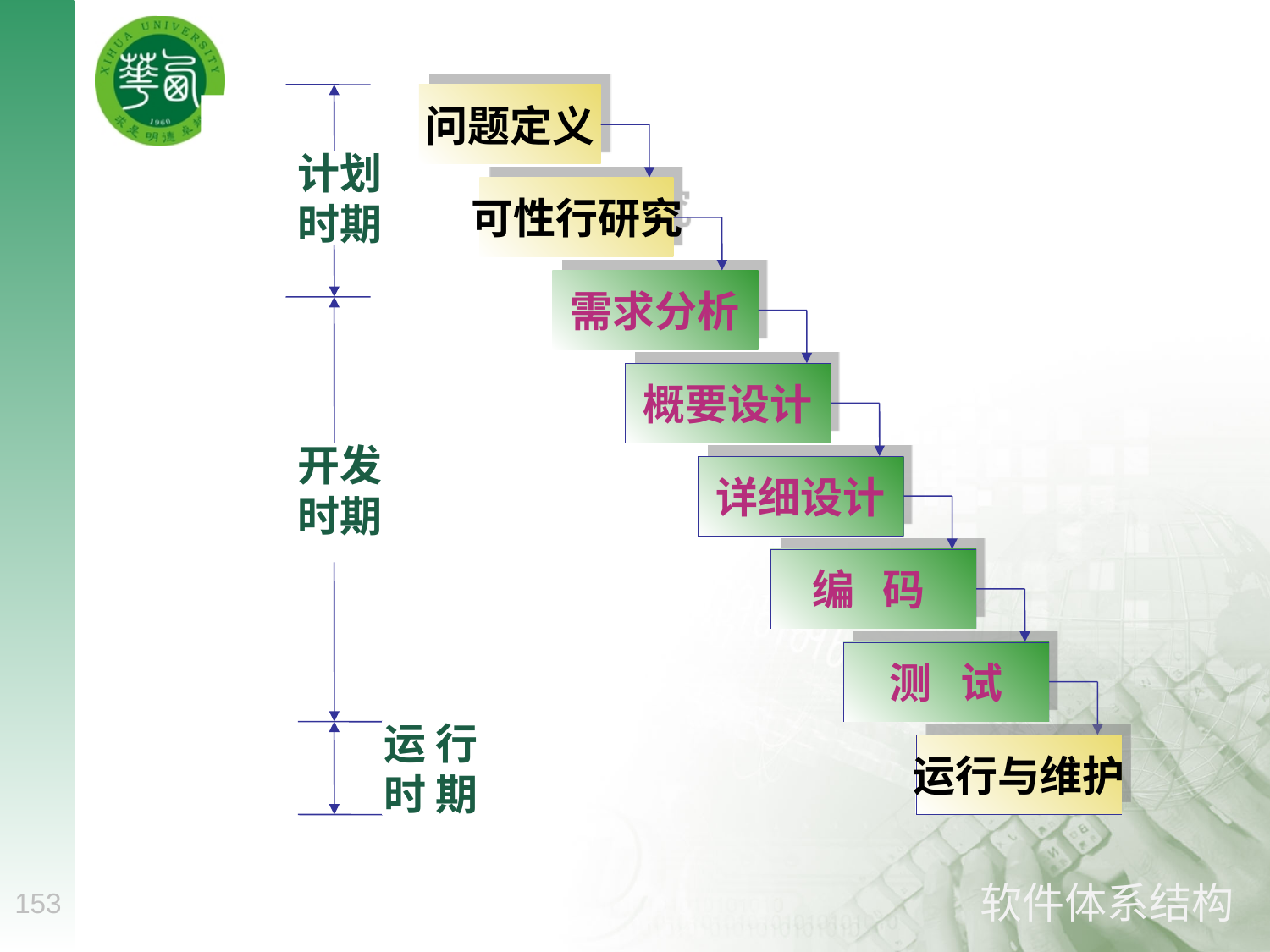

问题定义

计划
时期
可性行研究

需求分析

概要设计

开发
时期
详细设计

编   码

测   试

运 行
时 期
运行与维护

153